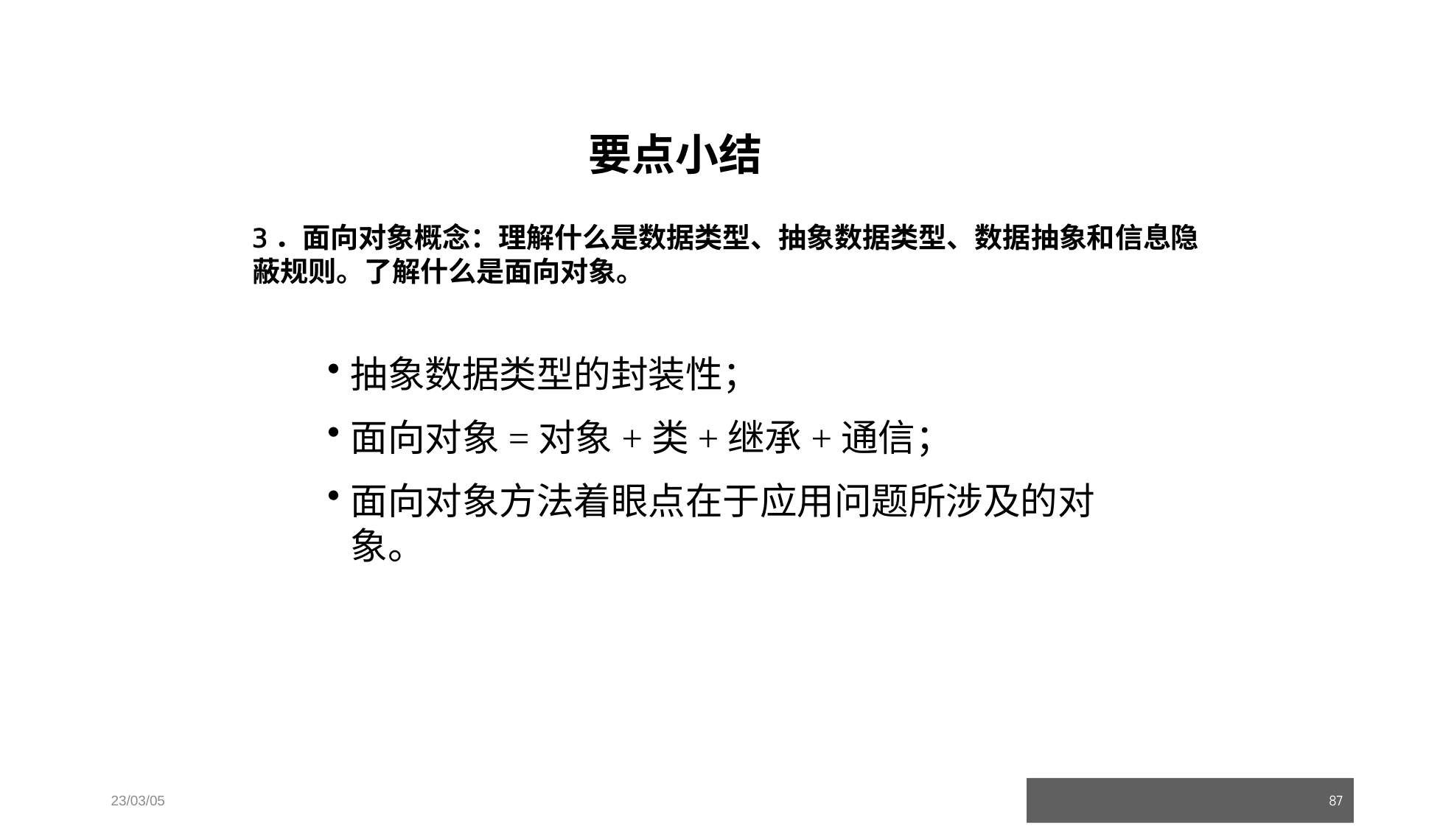

要点小结
3．面向对象概念：理解什么是数据类型、抽象数据类型、数据抽象和信息隐蔽规则。了解什么是面向对象。
抽象数据类型的封装性；
面向对象=对象+类+继承+通信；
面向对象方法着眼点在于应用问题所涉及的对象。

23/03/05
87